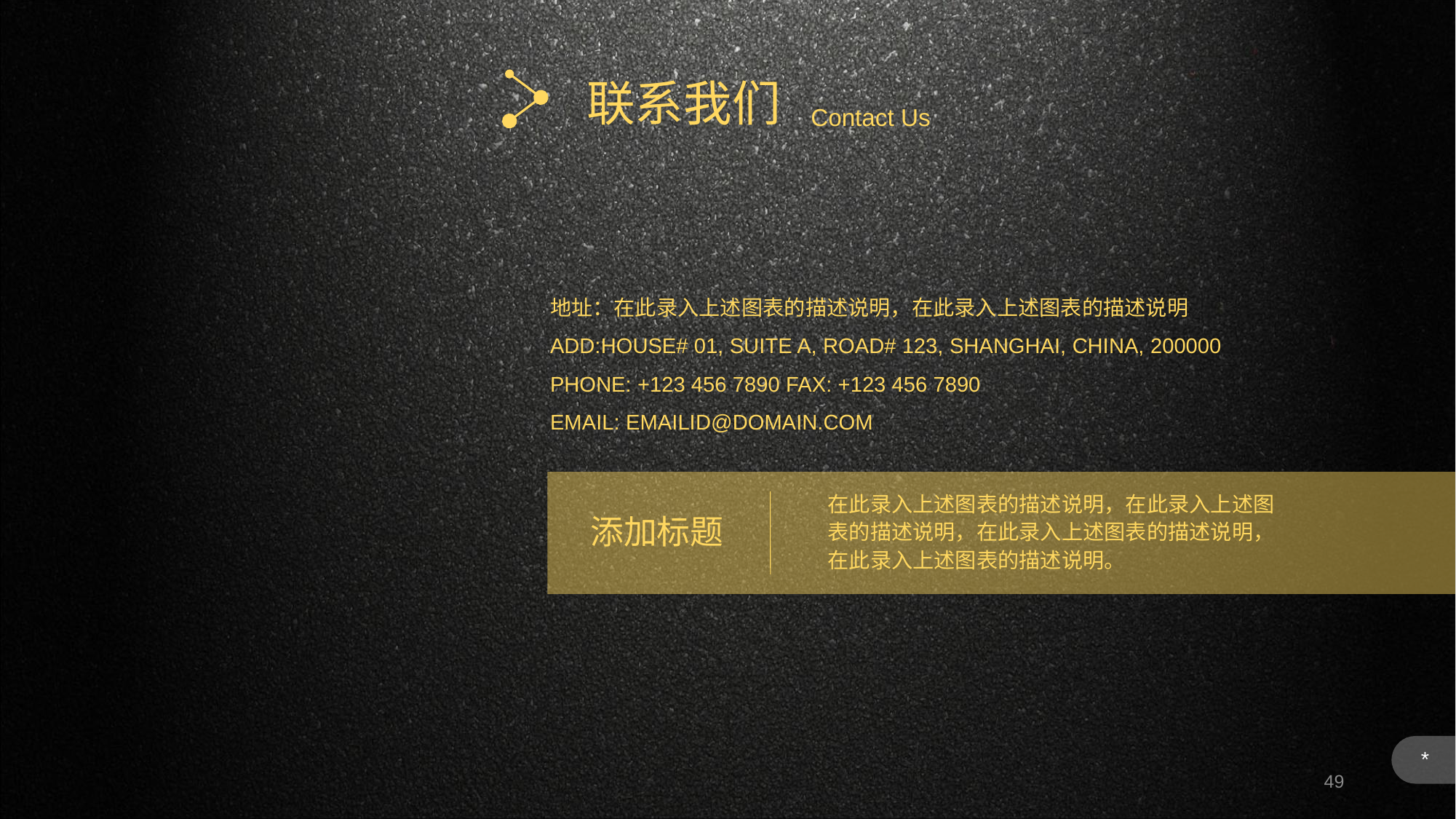

联系我们

Contact Us
地址：在此录入上述图表的描述说明，在此录入上述图表的描述说明
ADD:HOUSE# 01, SUITE A, ROAD# 123, SHANGHAI, CHINA, 200000
PHONE: +123 456 7890 FAX: +123 456 7890
EMAIL: EMAILID@DOMAIN.COM

在此录入上述图表的描述说明，在此录入上述图表的描述说明，在此录入上述图表的描述说明，在此录入上述图表的描述说明。

添加标题

*
49